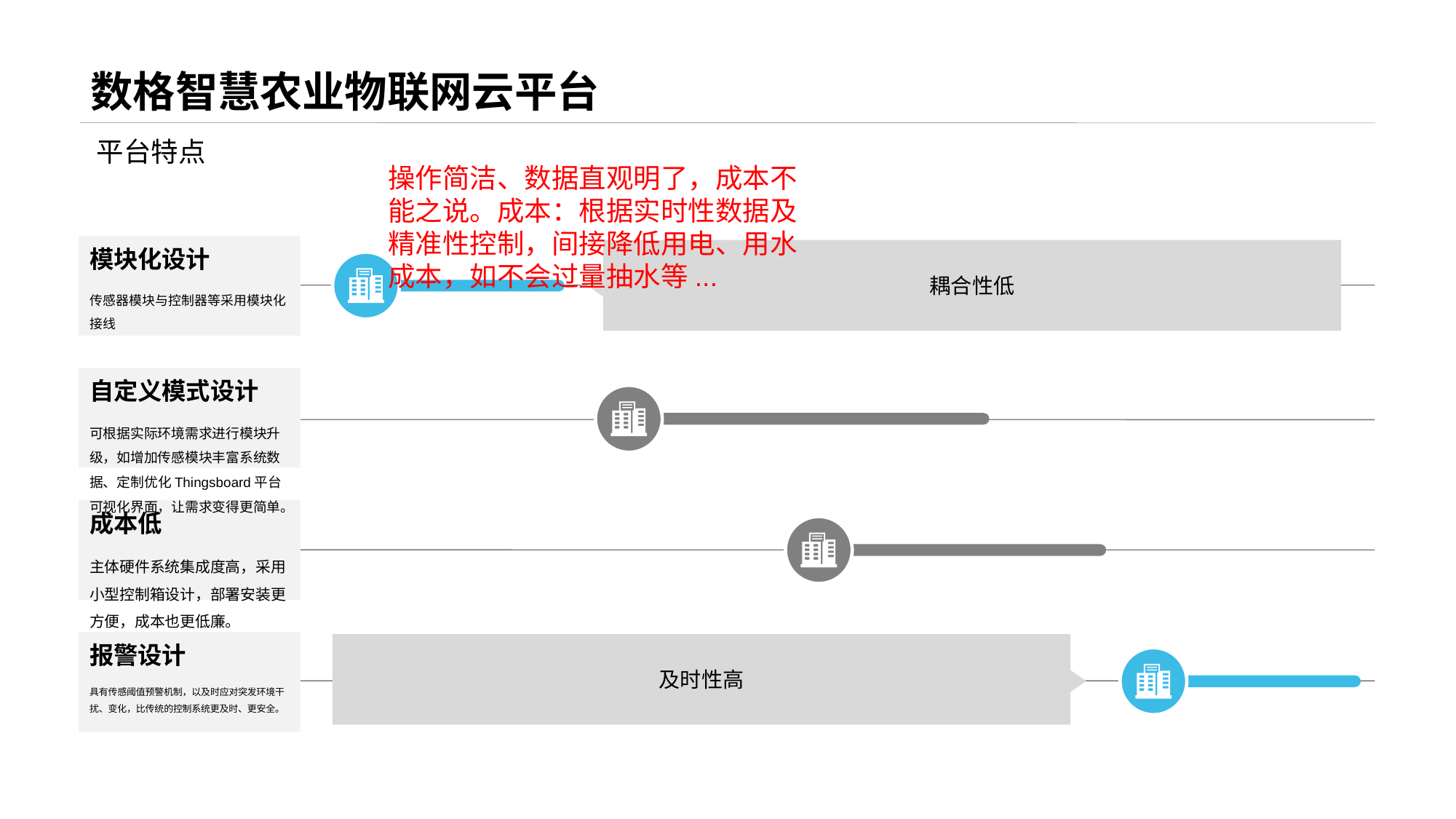

数格智慧农业物联网云平台
平台特点
操作简洁、数据直观明了，成本不能之说。成本：根据实时性数据及精准性控制，间接降低用电、用水成本，如不会过量抽水等...

模块化设计
传感器模块与控制器等采用模块化接线
耦合性低

自定义模式设计
可根据实际环境需求进行模块升级，如增加传感模块丰富系统数据、定制优化Thingsboard平台可视化界面，让需求变得更简单。

成本低
主体硬件系统集成度高，采用小型控制箱设计，部署安装更方便，成本也更低廉。

报警设计
具有传感阈值预警机制，以及时应对突发环境干扰、变化，比传统的控制系统更及时、更安全。
及时性高